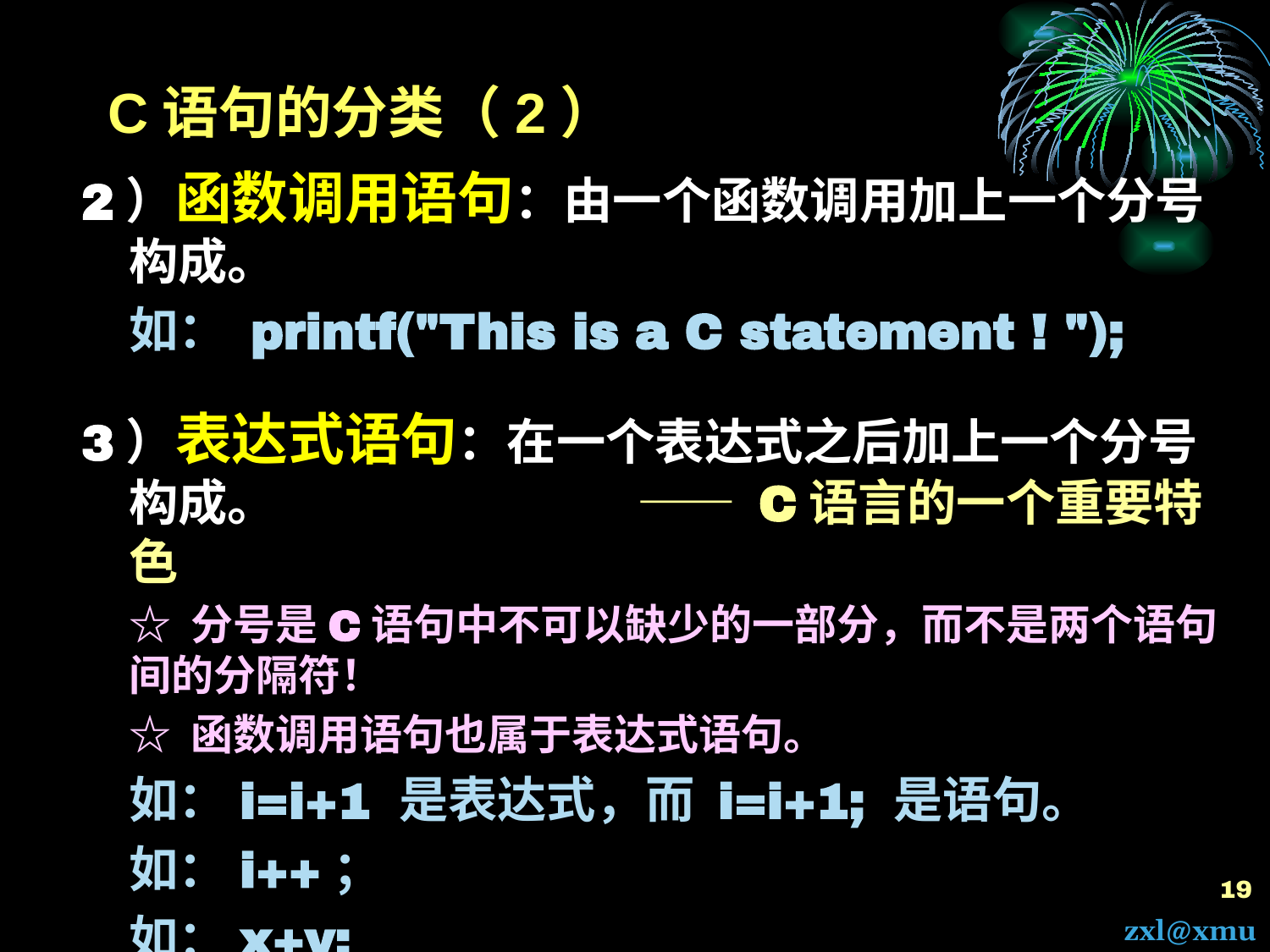

# C语句的分类（2）
2）函数调用语句：由一个函数调用加上一个分号构成。
	如： printf("This is a C statement ! ");
3）表达式语句：在一个表达式之后加上一个分号构成。			—— C语言的一个重要特色
	☆ 分号是C语句中不可以缺少的一部分，而不是两个语句间的分隔符！
	☆ 函数调用语句也属于表达式语句。
	如：i=i+1 是表达式，而 i=i+1; 是语句。
	如：i++；
	如：x+y;
19